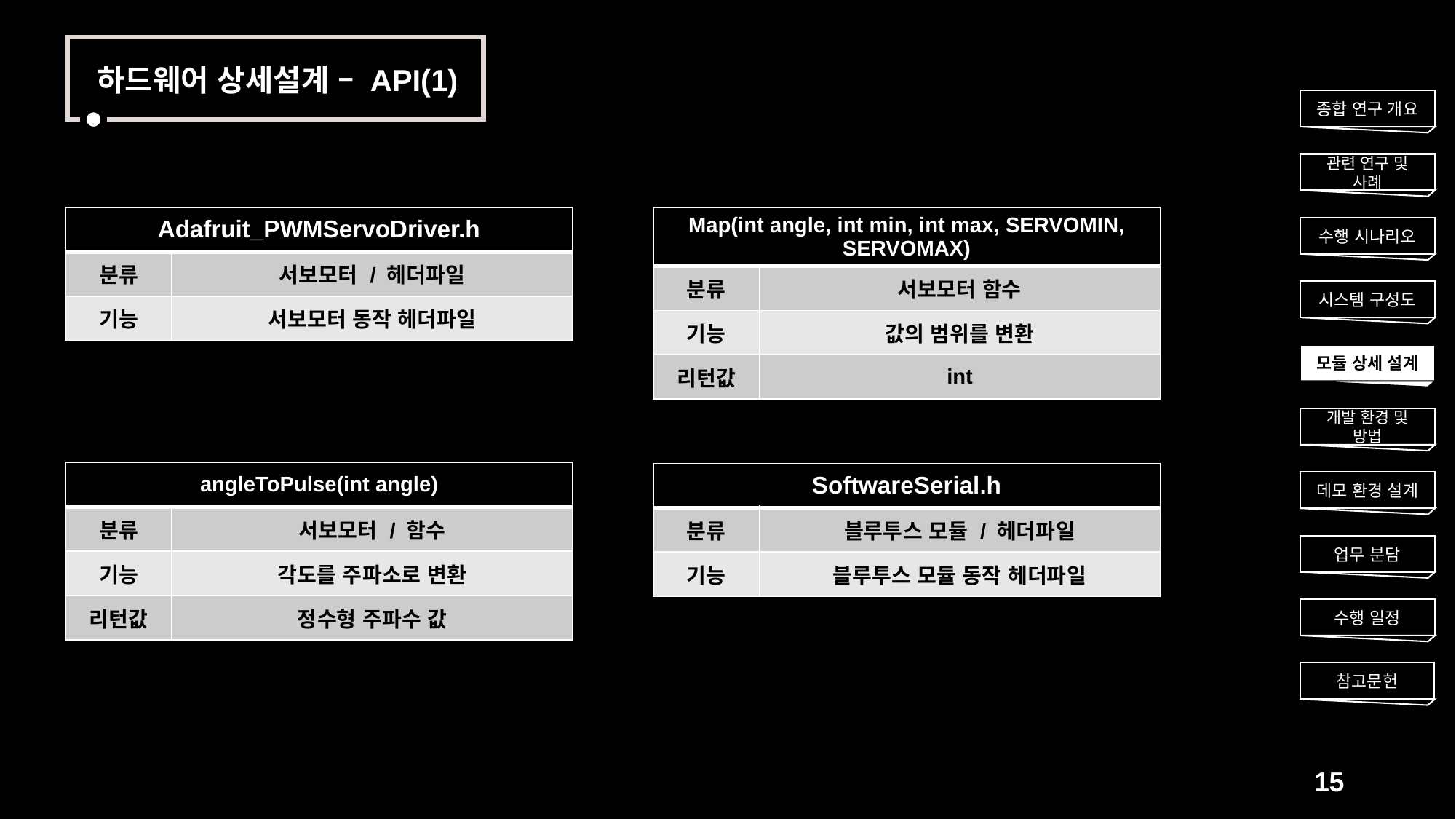

하드웨어 상세설계 – API(1)
종합 연구 개요

관련 연구 및 사례

| Adafruit\_PWMServoDriver.h |  |
| --- | --- |
| 분류 | 서보모터 / 헤더파일 |
| 기능 | 서보모터 동작 헤더파일 |
| Map(int angle, int min, int max, SERVOMIN, SERVOMAX) |  |
| --- | --- |
| 분류 | 서보모터 함수 |
| 기능 | 값의 범위를 변환 |
| 리턴값 | int |
수행 시나리오

시스템 구성도

모듈 상세 설계

개발 환경 및 방법

| angleToPulse(int angle) |  |
| --- | --- |
| 분류 | 서보모터 / 함수 |
| 기능 | 각도를 주파소로 변환 |
| 리턴값 | 정수형 주파수 값 |
| SoftwareSerial.h |  |
| --- | --- |
| 분류 | 블루투스 모듈 / 헤더파일 |
| 기능 | 블루투스 모듈 동작 헤더파일 |
데모 환경 설계

업무 분담

수행 일정

참고문헌

15